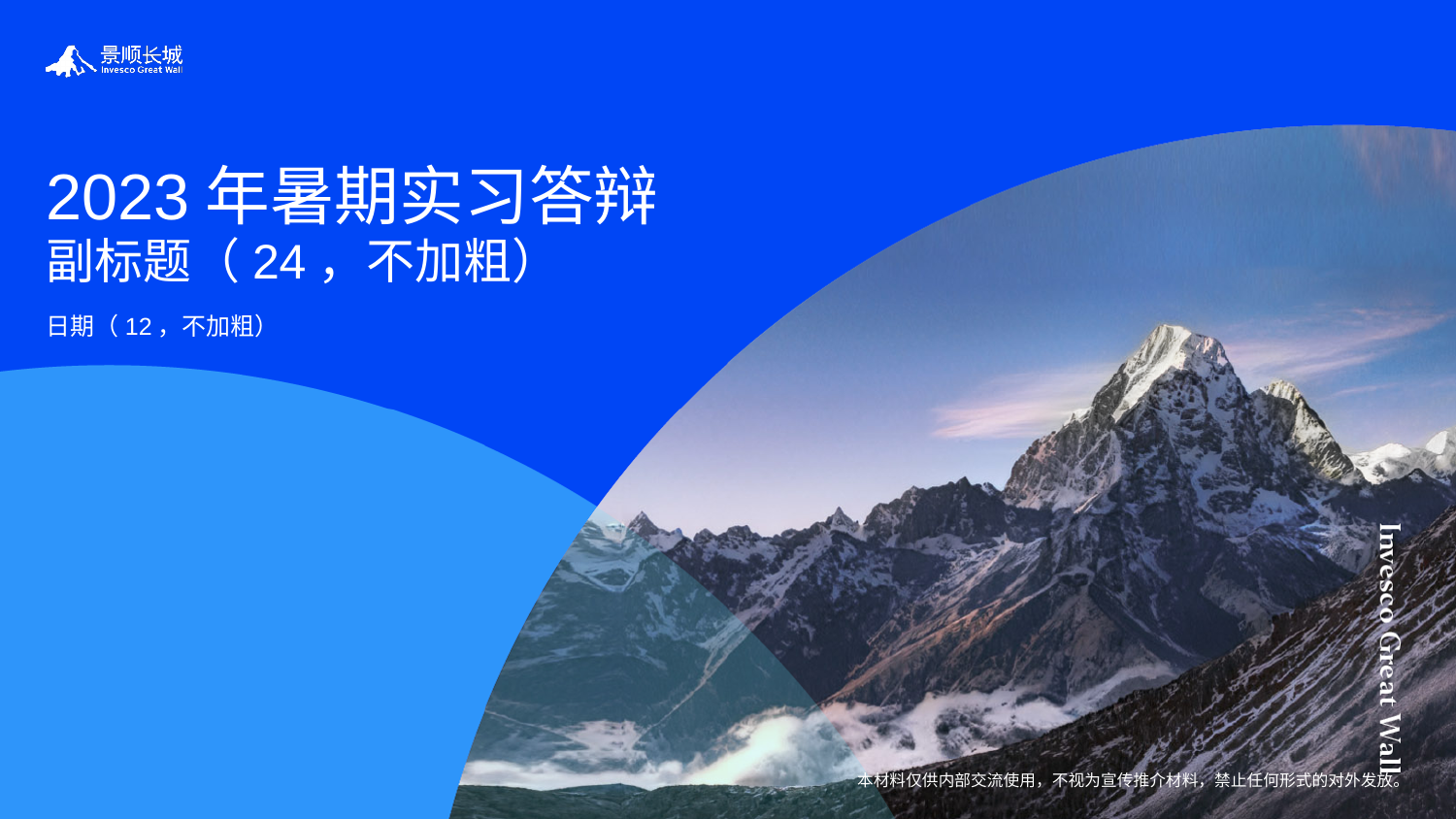

# 2023年暑期实习答辩
副标题（24，不加粗）
日期（12，不加粗）
本材料仅供内部交流使用，不视为宣传推介材料，禁止任何形式的对外发放。